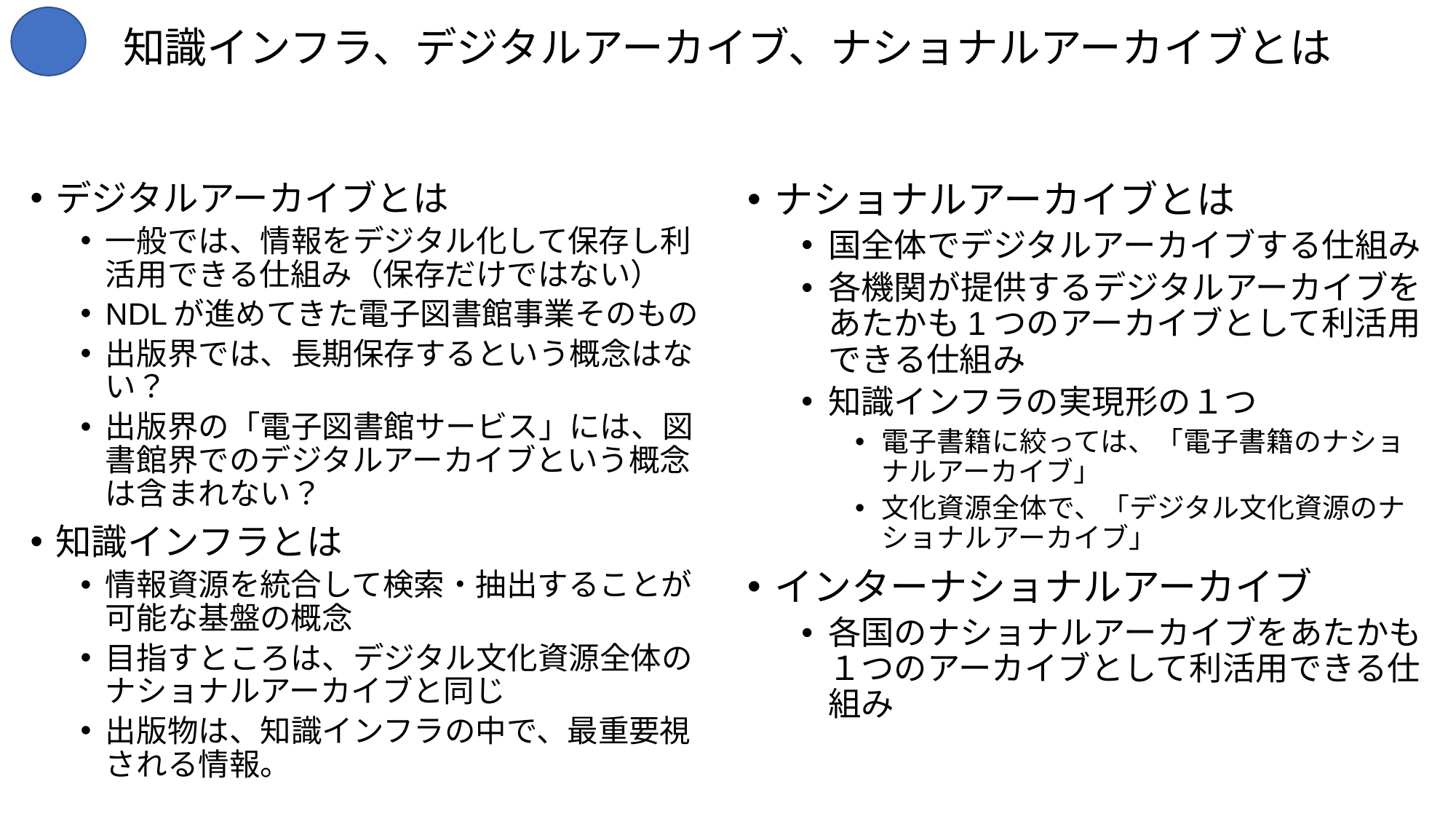

# 知識インフラ、デジタルアーカイブ、ナショナルアーカイブとは

デジタルアーカイブとは
一般では、情報をデジタル化して保存し利活用できる仕組み（保存だけではない）
NDLが進めてきた電子図書館事業そのもの
出版界では、長期保存するという概念はない？
出版界の「電子図書館サービス」には、図書館界でのデジタルアーカイブという概念は含まれない？
知識インフラとは
情報資源を統合して検索・抽出することが可能な基盤の概念
目指すところは、デジタル文化資源全体のナショナルアーカイブと同じ
出版物は、知識インフラの中で、最重要視される情報。
ナショナルアーカイブとは
国全体でデジタルアーカイブする仕組み
各機関が提供するデジタルアーカイブをあたかも1つのアーカイブとして利活用できる仕組み
知識インフラの実現形の１つ
電子書籍に絞っては、「電子書籍のナショナルアーカイブ」
文化資源全体で、「デジタル文化資源のナショナルアーカイブ」
インターナショナルアーカイブ
各国のナショナルアーカイブをあたかも１つのアーカイブとして利活用できる仕組み